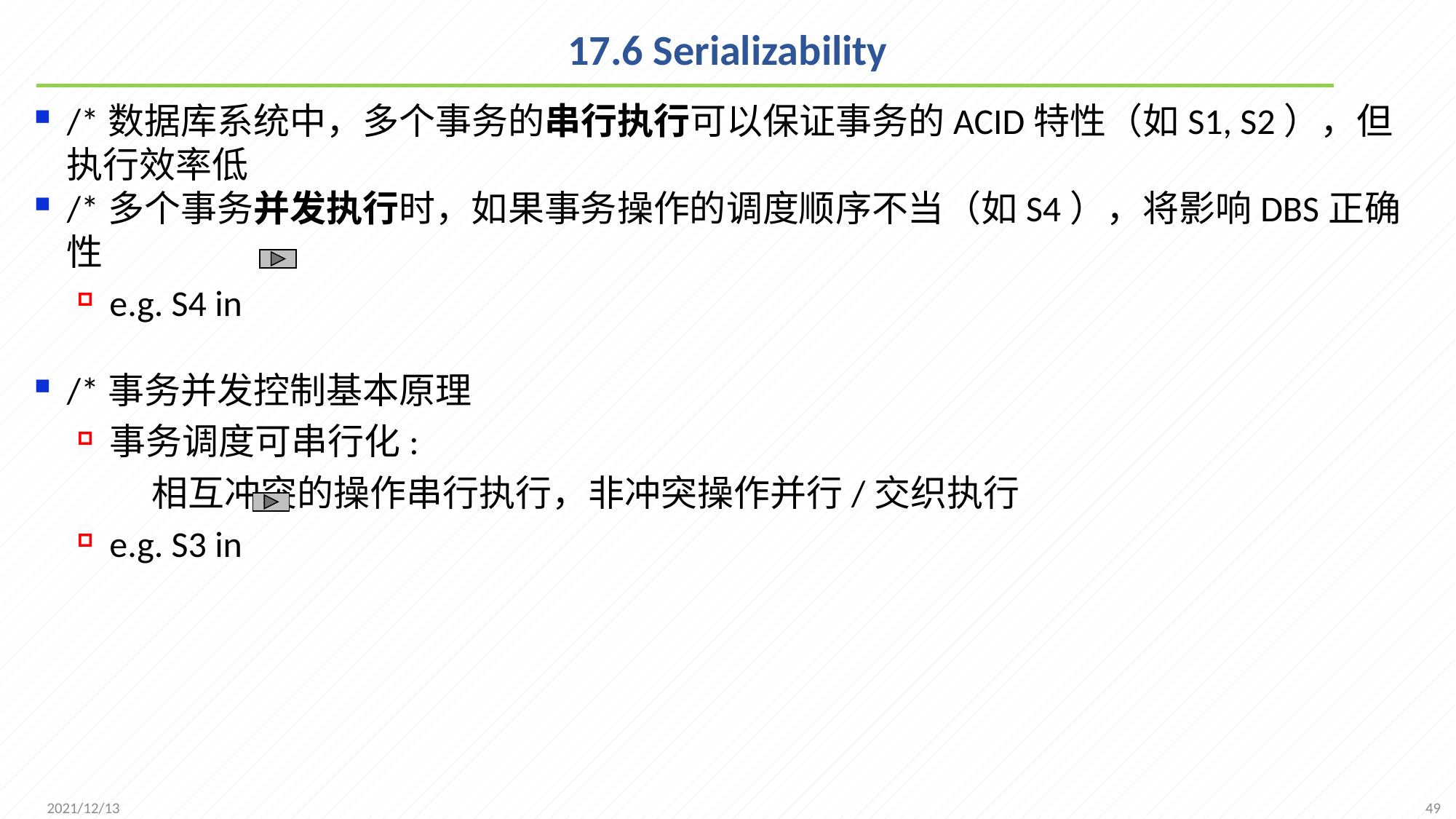

# 17.6 Serializability
/*数据库系统中，多个事务的串行执行可以保证事务的ACID特性（如S1, S2），但执行效率低
/*多个事务并发执行时，如果事务操作的调度顺序不当（如S4），将影响DBS正确性
e.g. S4 in

/*事务并发控制基本原理
事务调度可串行化:
        相互冲突的操作串行执行，非冲突操作并行/交织执行
e.g. S3 in

49
2021/12/13